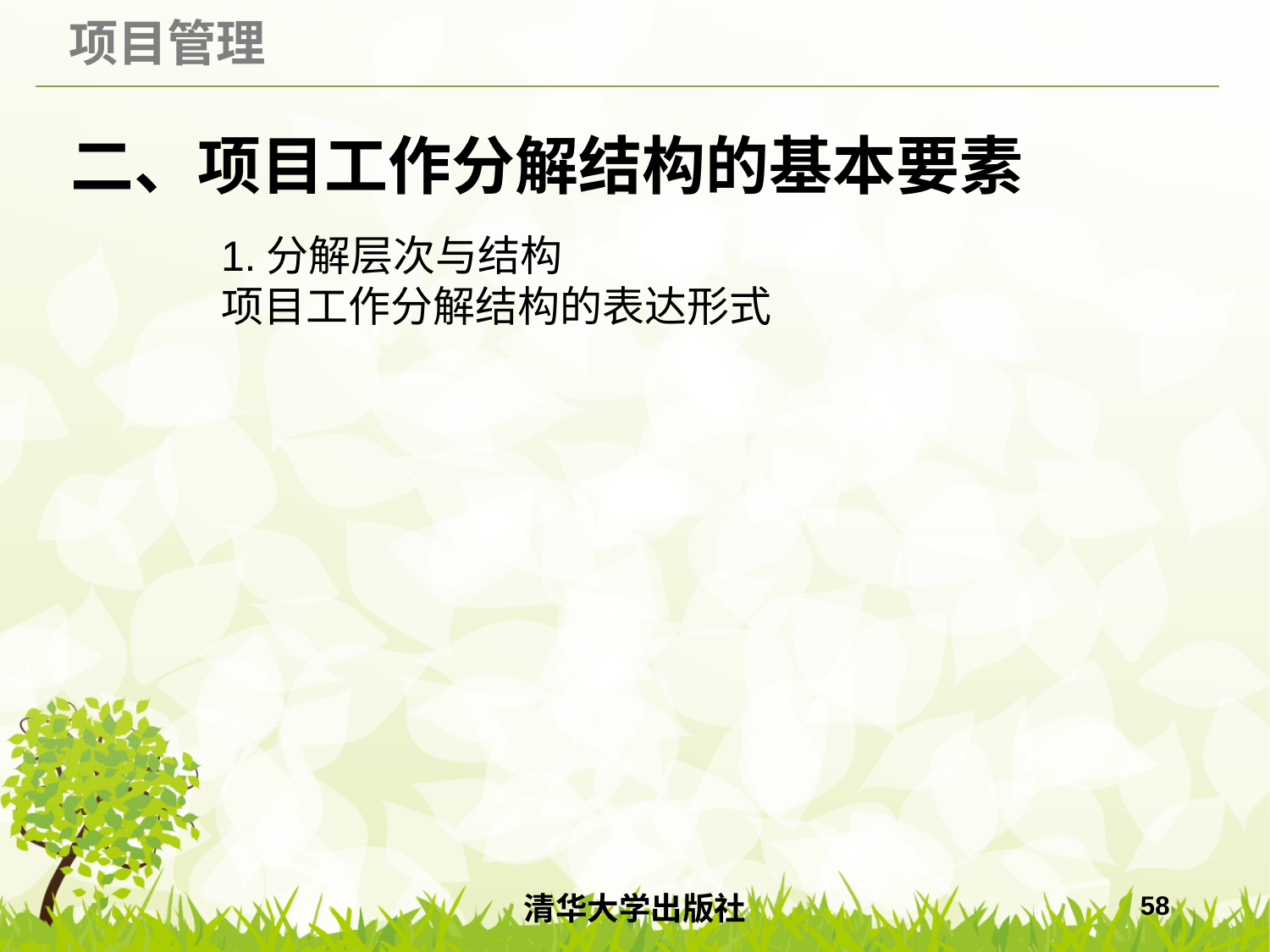

# 二、项目工作分解结构的基本要素
1.分解层次与结构
项目工作分解结构的表达形式

清华大学出版社
58